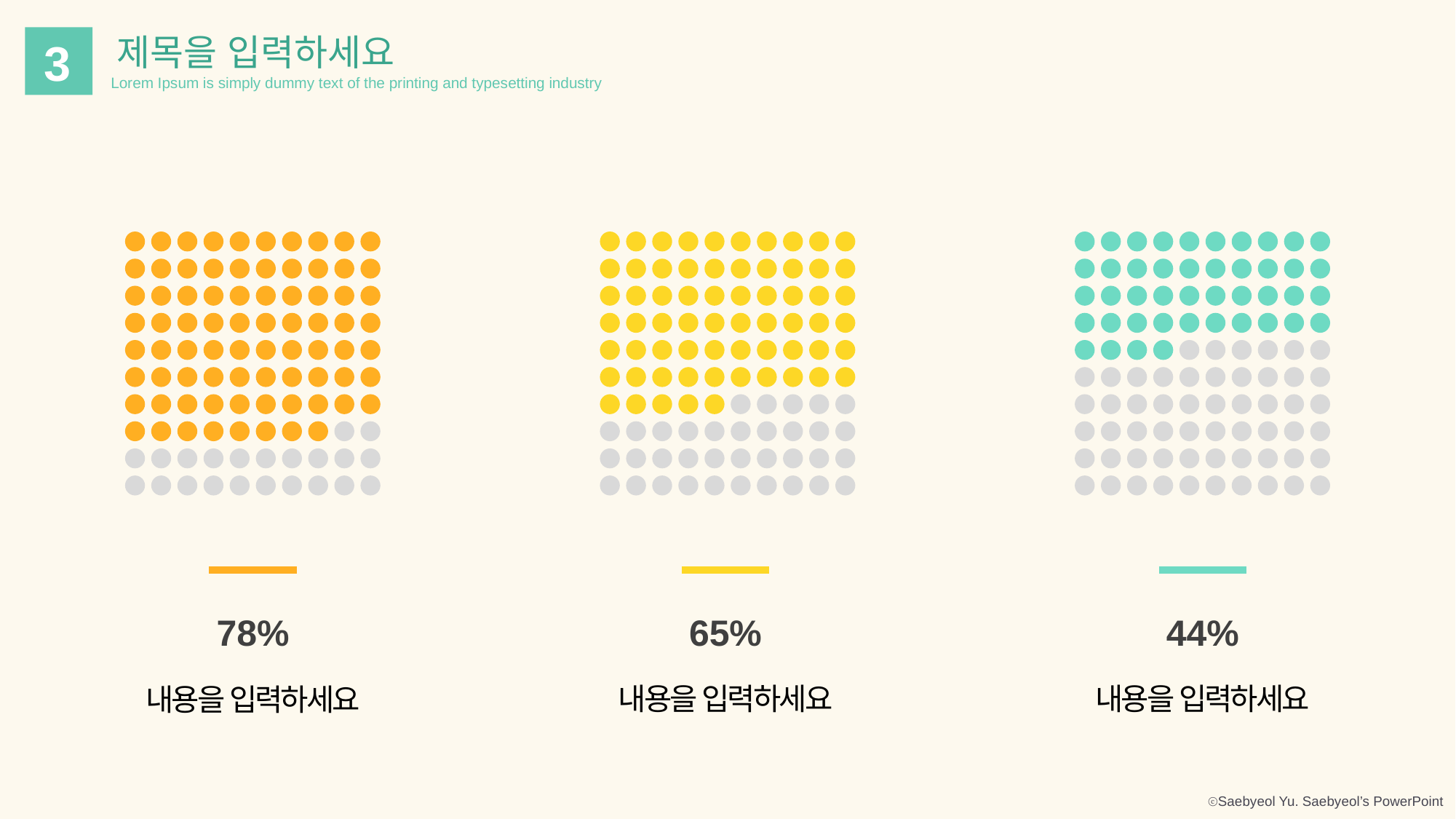

제목을 입력하세요
Lorem Ipsum is simply dummy text of the printing and typesetting industry

3

78%
65%
44%
내용을 입력하세요
내용을 입력하세요
내용을 입력하세요